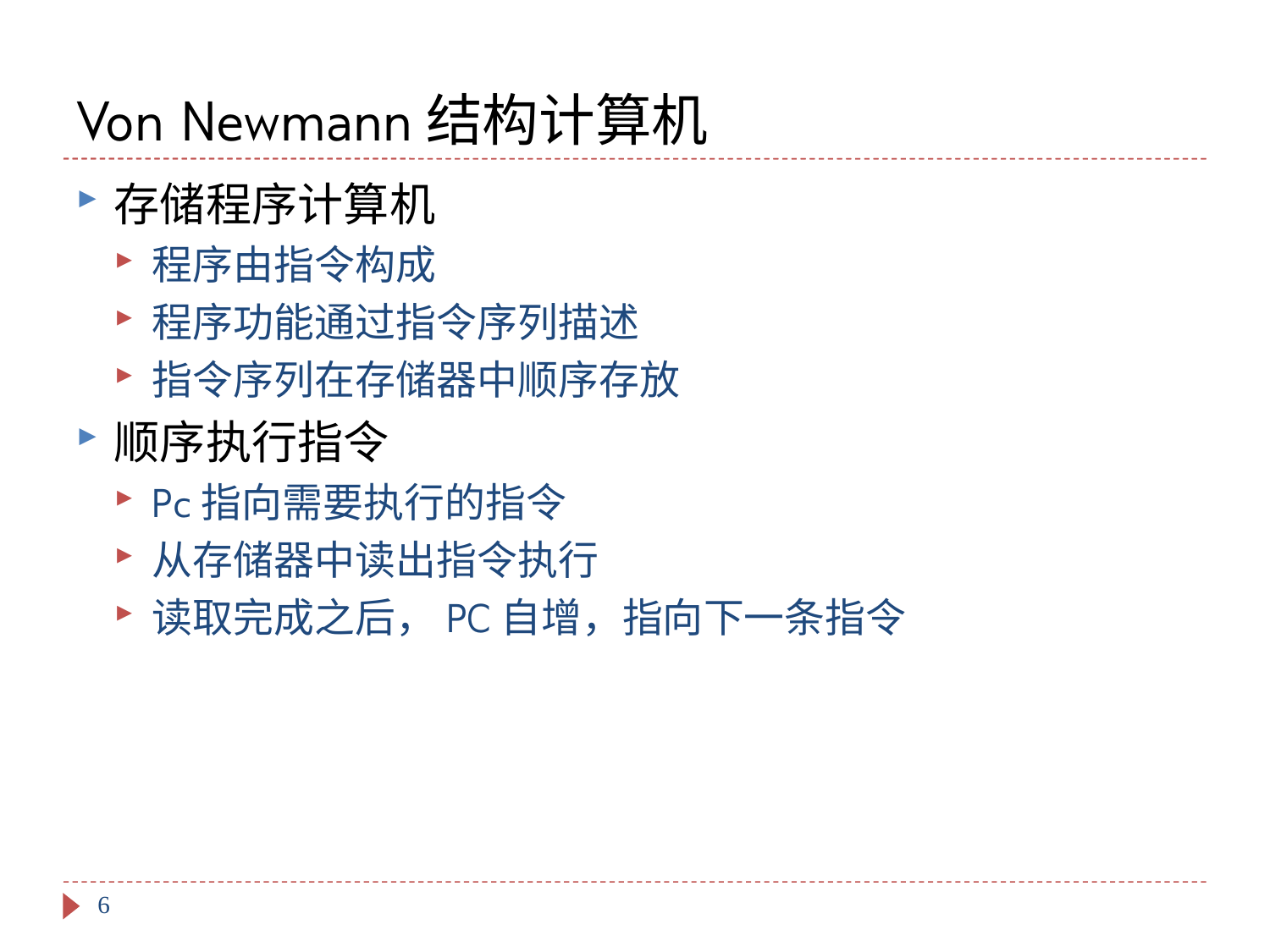

# Von Newmann结构计算机
存储程序计算机
程序由指令构成
程序功能通过指令序列描述
指令序列在存储器中顺序存放
顺序执行指令
Pc指向需要执行的指令
从存储器中读出指令执行
读取完成之后，PC自增，指向下一条指令
6